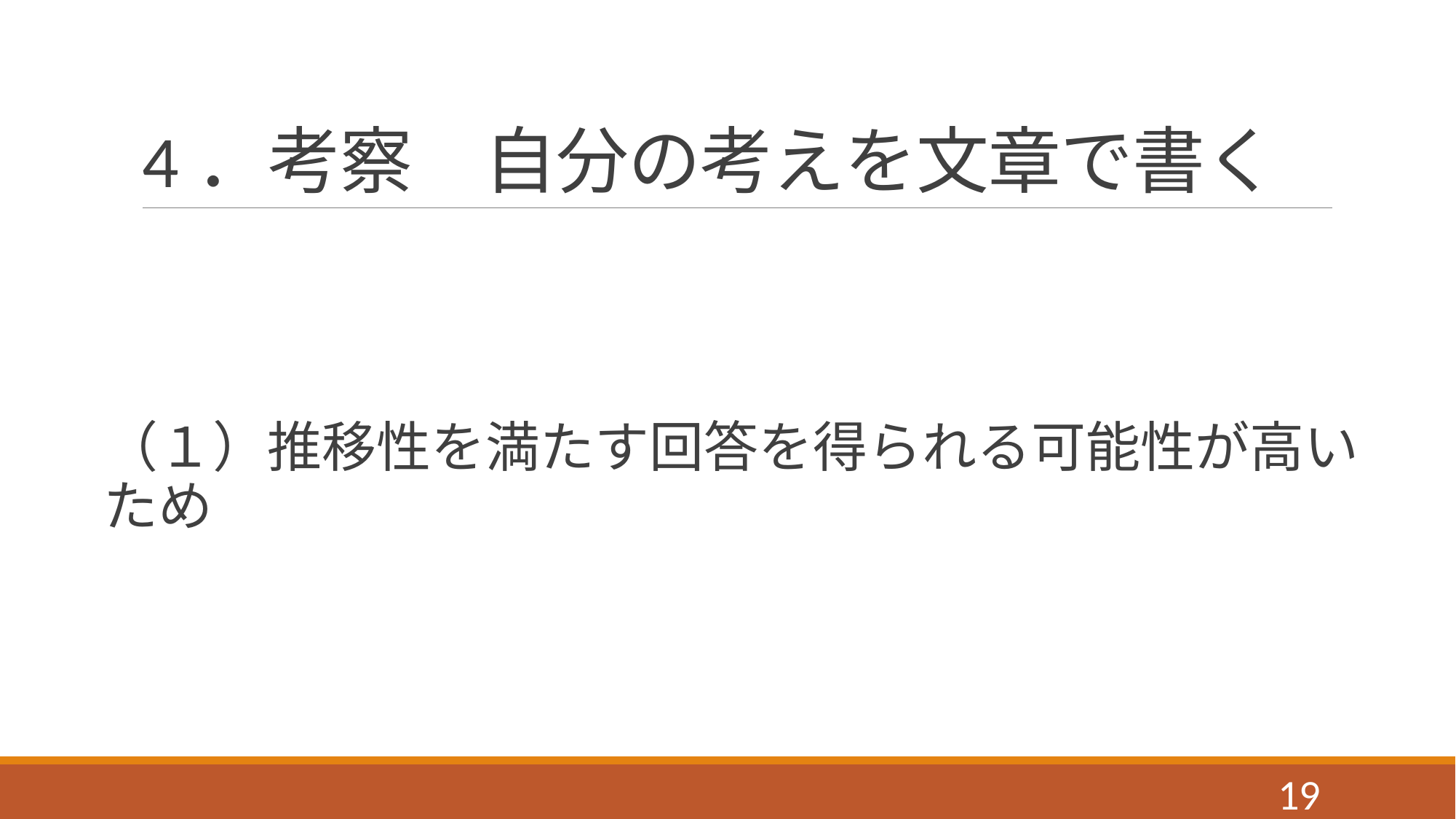

# 4．考察　自分の考えを文章で書く
（１）推移性を満たす回答を得られる可能性が高いため
19